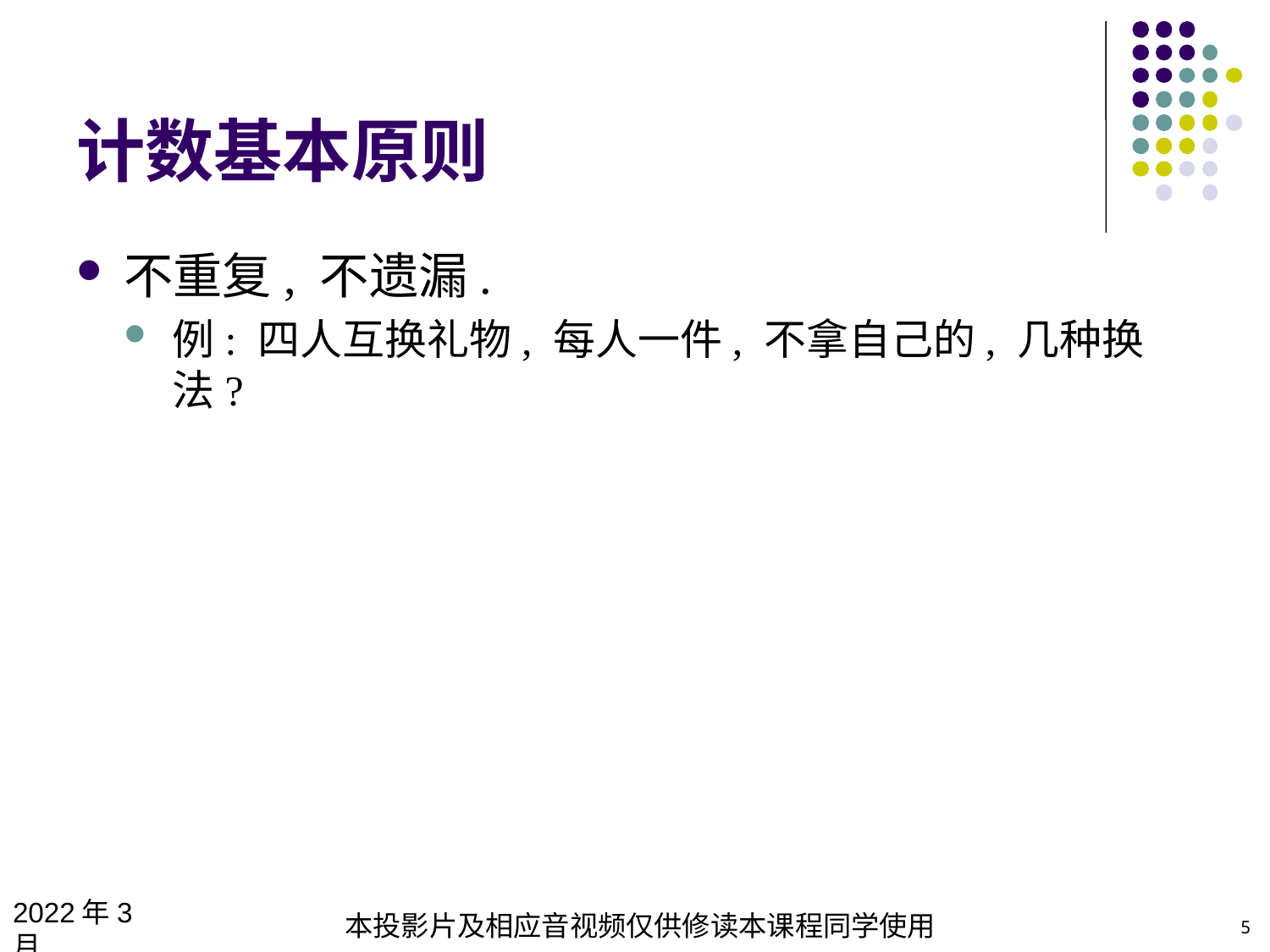

# 计数基本原则
不重复, 不遗漏.
例: 四人互换礼物, 每人一件, 不拿自己的, 几种换法?
2022年3月
本投影片及相应音视频仅供修读本课程同学使用
5